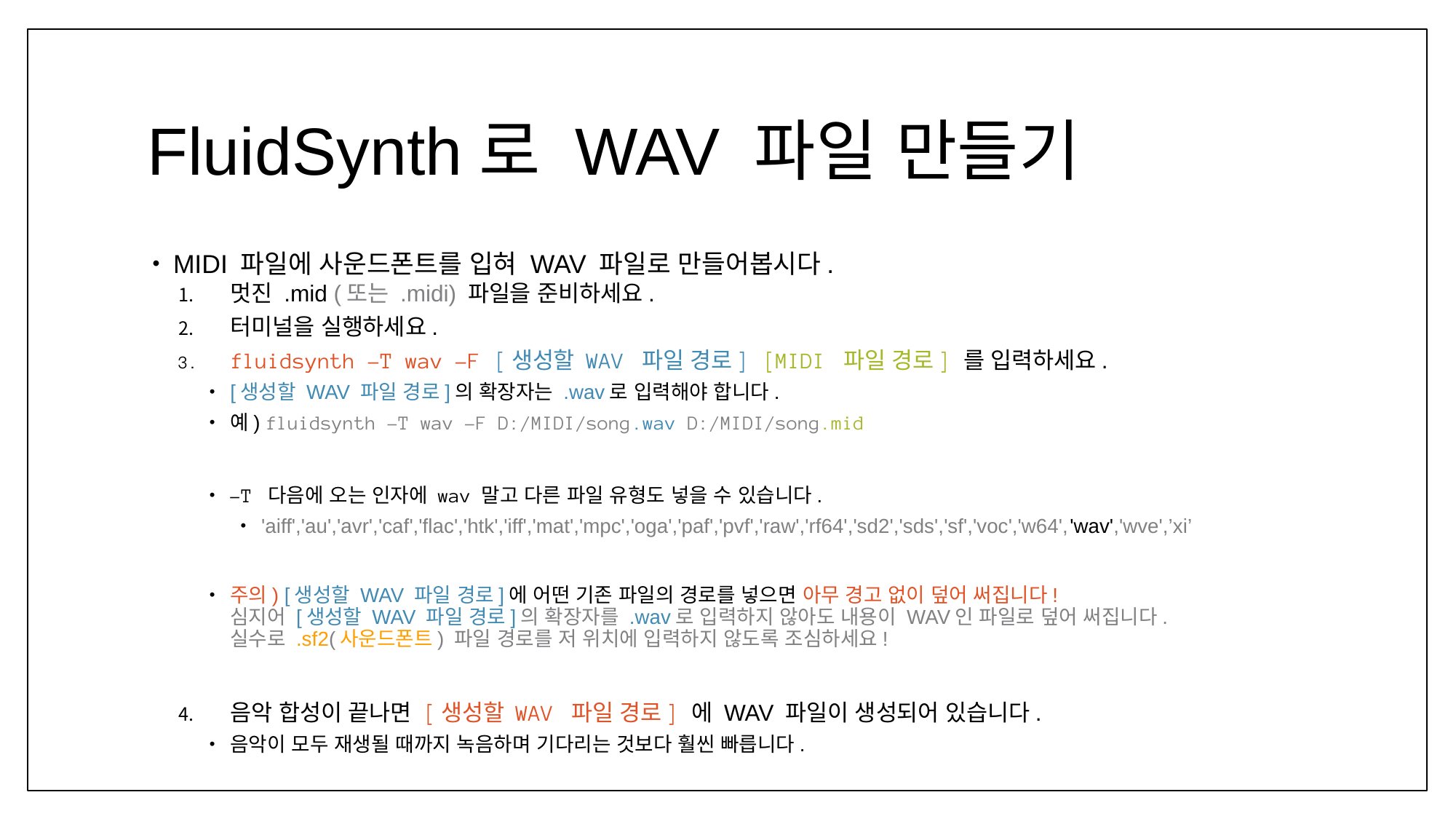

# FluidSynth로 WAV 파일 만들기
MIDI 파일에 사운드폰트를 입혀 WAV 파일로 만들어봅시다.
멋진 .mid (또는 .midi) 파일을 준비하세요.
터미널을 실행하세요.
fluidsynth -T wav -F [생성할 WAV 파일 경로] [MIDI 파일 경로] 를 입력하세요.
[생성할 WAV 파일 경로]의 확장자는 .wav로 입력해야 합니다.
예) fluidsynth -T wav -F D:/MIDI/song.wav D:/MIDI/song.mid

-T 다음에 오는 인자에 wav 말고 다른 파일 유형도 넣을 수 있습니다.
'aiff','au','avr','caf','flac','htk','iff','mat','mpc','oga','paf','pvf','raw','rf64','sd2','sds','sf','voc','w64','wav','wve',’xi’

주의) [생성할 WAV 파일 경로]에 어떤 기존 파일의 경로를 넣으면 아무 경고 없이 덮어 써집니다!
심지어 [생성할 WAV 파일 경로]의 확장자를 .wav로 입력하지 않아도 내용이 WAV인 파일로 덮어 써집니다.
실수로 .sf2(사운드폰트) 파일 경로를 저 위치에 입력하지 않도록 조심하세요!

음악 합성이 끝나면 [생성할 WAV 파일 경로] 에 WAV 파일이 생성되어 있습니다.
음악이 모두 재생될 때까지 녹음하며 기다리는 것보다 훨씬 빠릅니다.